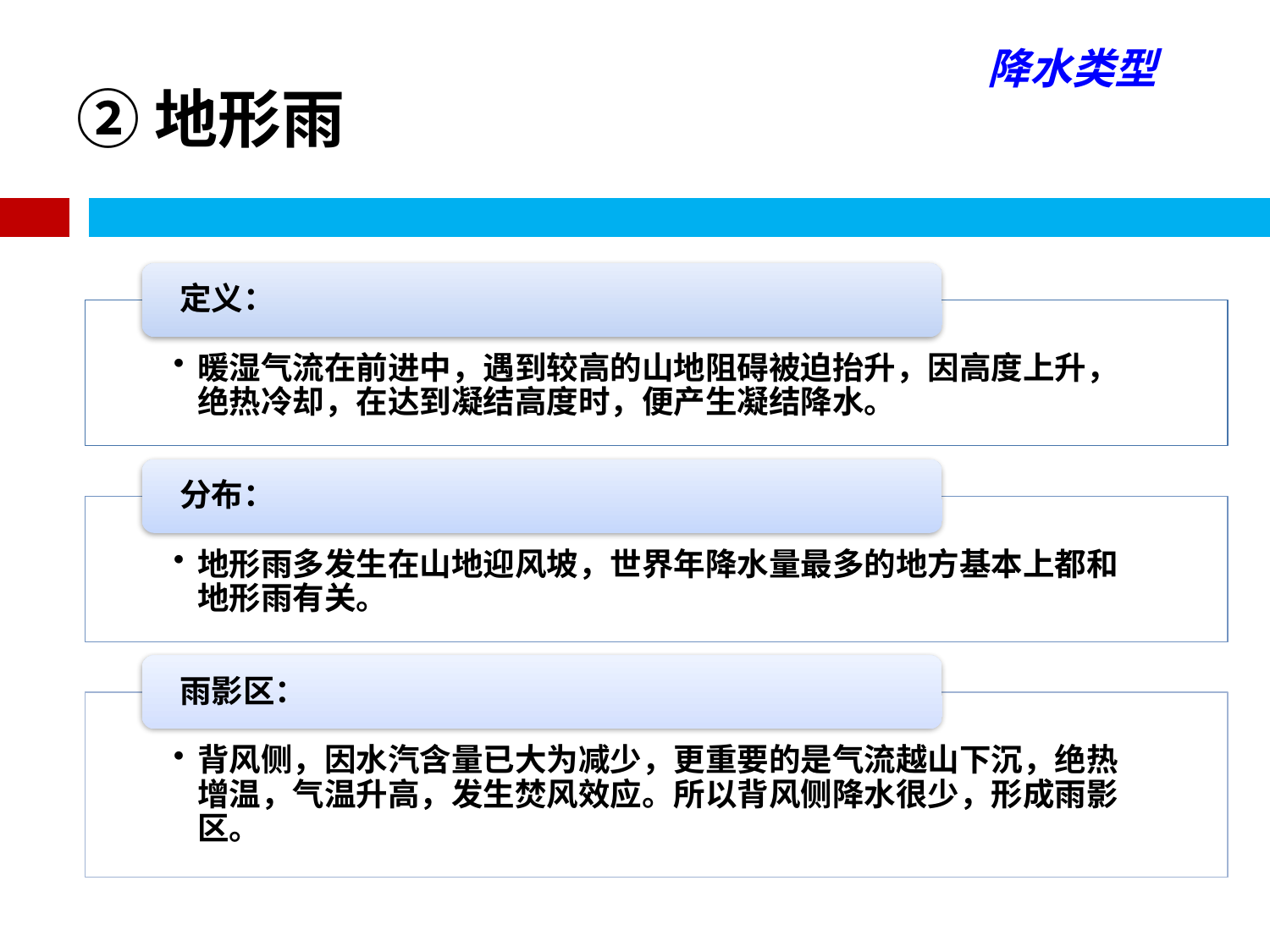

降水类型
# ②地形雨
暖湿气流在前进中，遇到较高的山地阻碍被迫抬升，因高度上升，绝热冷却，在达到凝结高度时，便产生凝结降水。
定义：
地形雨多发生在山地迎风坡，世界年降水量最多的地方基本上都和地形雨有关。
分布：
背风侧，因水汽含量已大为减少，更重要的是气流越山下沉，绝热增温，气温升高，发生焚风效应。所以背风侧降水很少，形成雨影区。
雨影区：